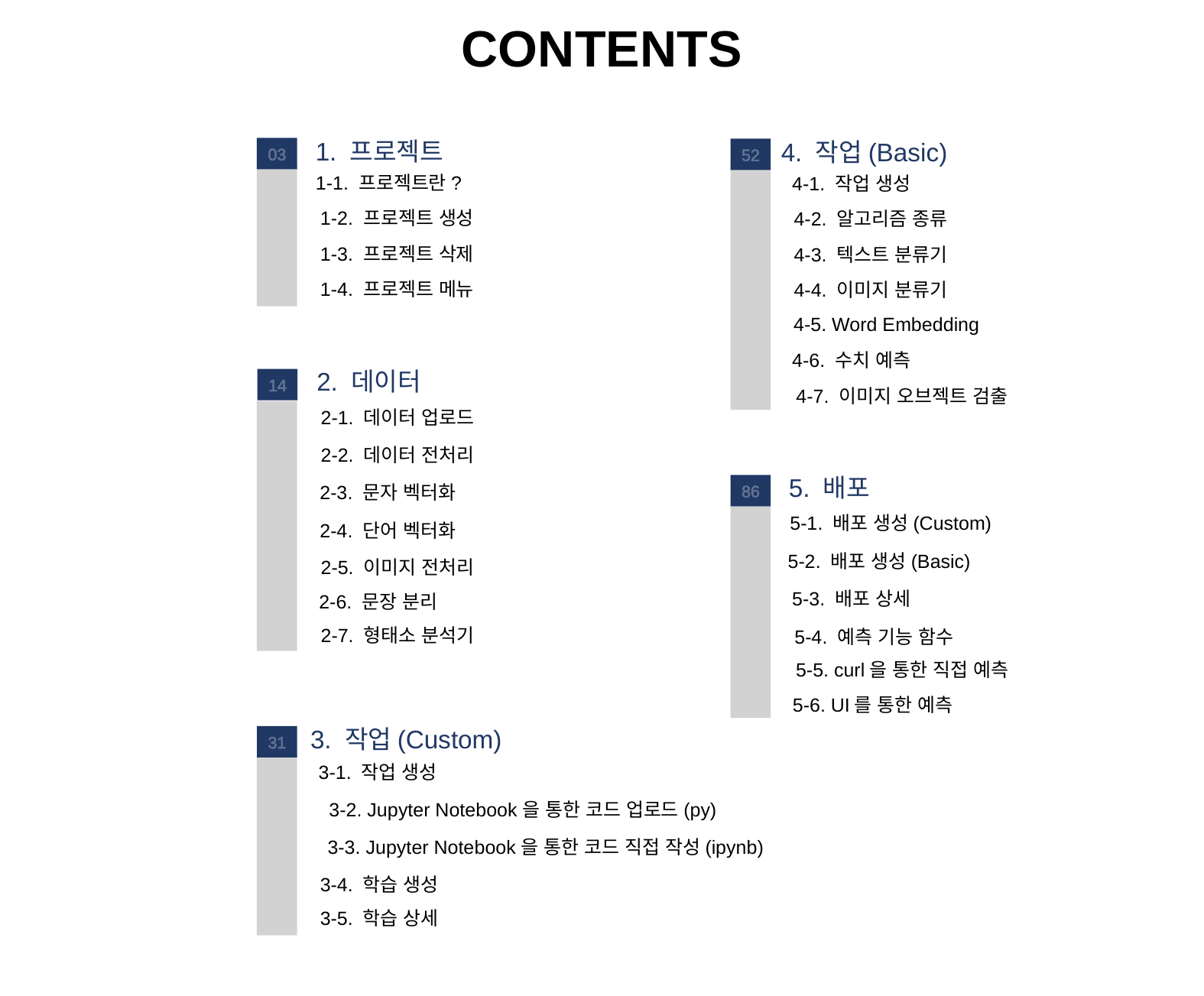

CONTENTS
1. 프로젝트
4. 작업(Basic)

03

52

1-1. 프로젝트란?
4-1. 작업 생성

1-2. 프로젝트 생성
4-2. 알고리즘 종류

1-3. 프로젝트 삭제
4-3. 텍스트 분류기

1-4. 프로젝트 메뉴
4-4. 이미지 분류기

4-5. Word Embedding

4-6. 수치 예측

2. 데이터

14
4-7. 이미지 오브젝트 검출

2-1. 데이터 업로드

2-2. 데이터 전처리

5. 배포

86
2-3. 문자 벡터화

5-1. 배포 생성(Custom)
2-4. 단어 벡터화

5-2. 배포 생성(Basic)
2-5. 이미지 전처리

5-3. 배포 상세
2-6. 문장 분리

2-7. 형태소 분석기
5-4. 예측 기능 함수

5-5. curl을 통한 직접 예측

5-6. UI를 통한 예측

3. 작업(Custom)

31

3-1. 작업 생성

3-2. Jupyter Notebook을 통한 코드 업로드(py)

3-3. Jupyter Notebook을 통한 코드 직접 작성(ipynb)

3-4. 학습 생성

3-5. 학습 상세